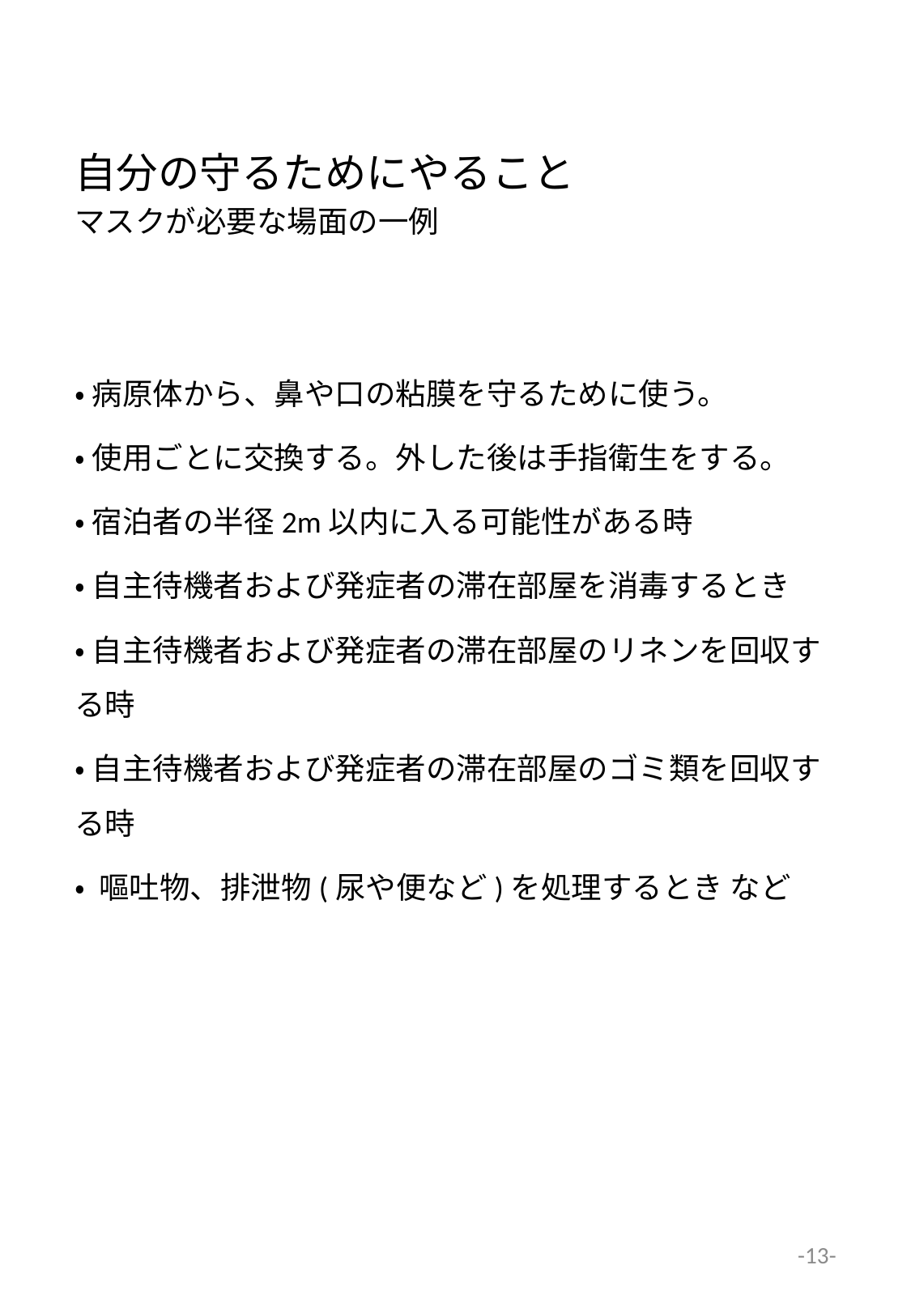

# 自分の守るためにやること マスクが必要な場面の一例
•病原体から、鼻や口の粘膜を守るために使う。
•使用ごとに交換する。外した後は手指衛生をする。
•宿泊者の半径2m以内に入る可能性がある時
•自主待機者および発症者の滞在部屋を消毒するとき
•自主待機者および発症者の滞在部屋のリネンを回収する時
•自主待機者および発症者の滞在部屋のゴミ類を回収する時
• 嘔吐物、排泄物(尿や便など)を処理するとき など
-13-